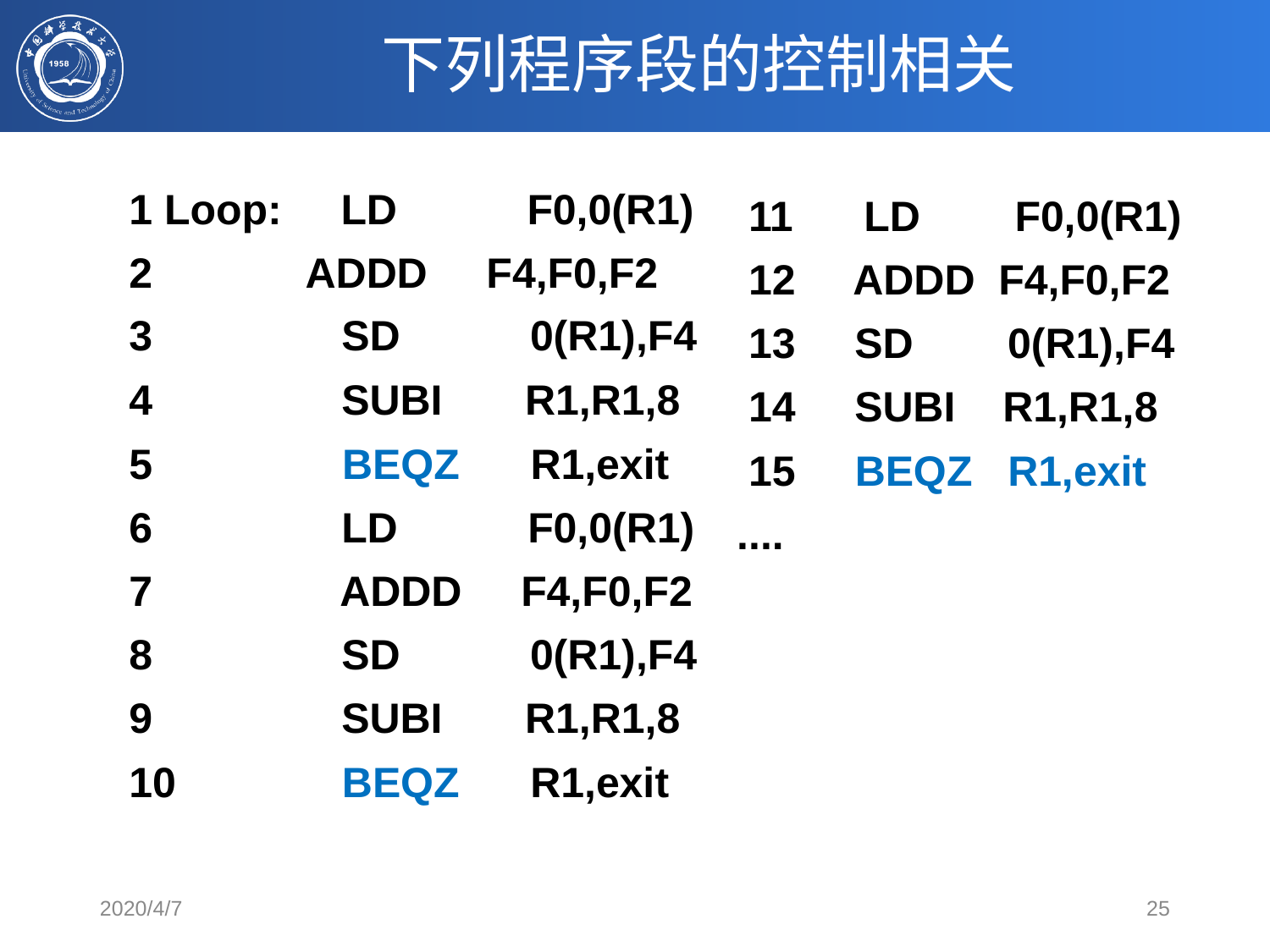

# 下列程序段的控制相关
 1 Loop:     LD           F0,0(R1)
 2	        ADDD     F4,F0,F2
 3                SD           0(R1),F4
 4                SUBI       R1,R1,8
 5                BEQZ      R1,exit
 6                LD           F0,0(R1)
 7                ADDD     F4,F0,F2
 8                SD           0(R1),F4
 9                SUBI       R1,R1,8
 10              BEQZ      R1,exit

 11      LD        F0,0(R1)
 12     ADDD  F4,F0,F2
 13     SD        0(R1),F4
 14     SUBI    R1,R1,8
 15     BEQZ   R1,exit
....
2020/4/7
25